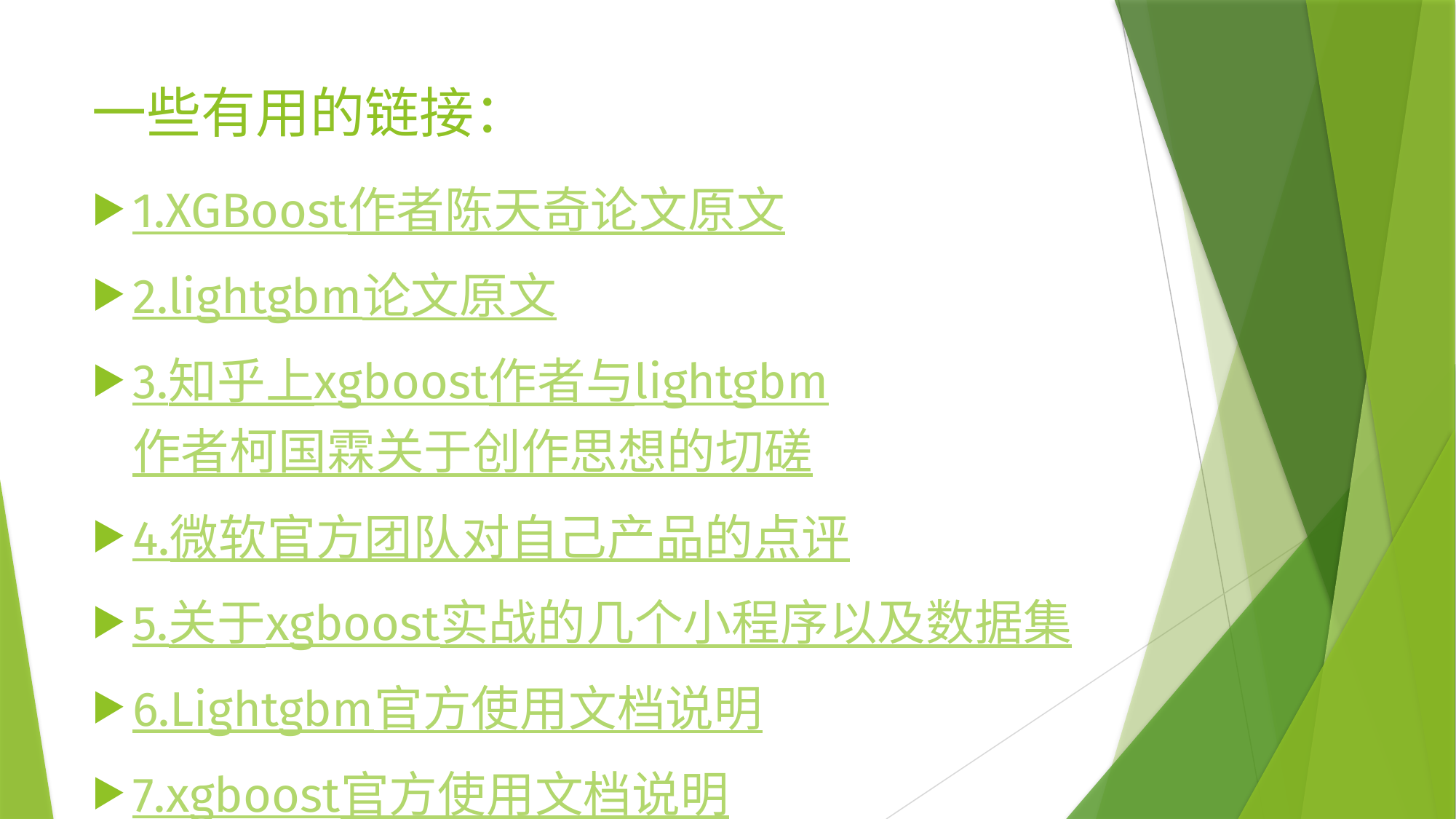

# 一些有用的链接：
1.XGBoost作者陈天奇论文原文
2.lightgbm论文原文
3.知乎上xgboost作者与lightgbm作者柯国霖关于创作思想的切磋
4.微软官方团队对自己产品的点评
5.关于xgboost实战的几个小程序以及数据集
6.Lightgbm官方使用文档说明
7.xgboost官方使用文档说明